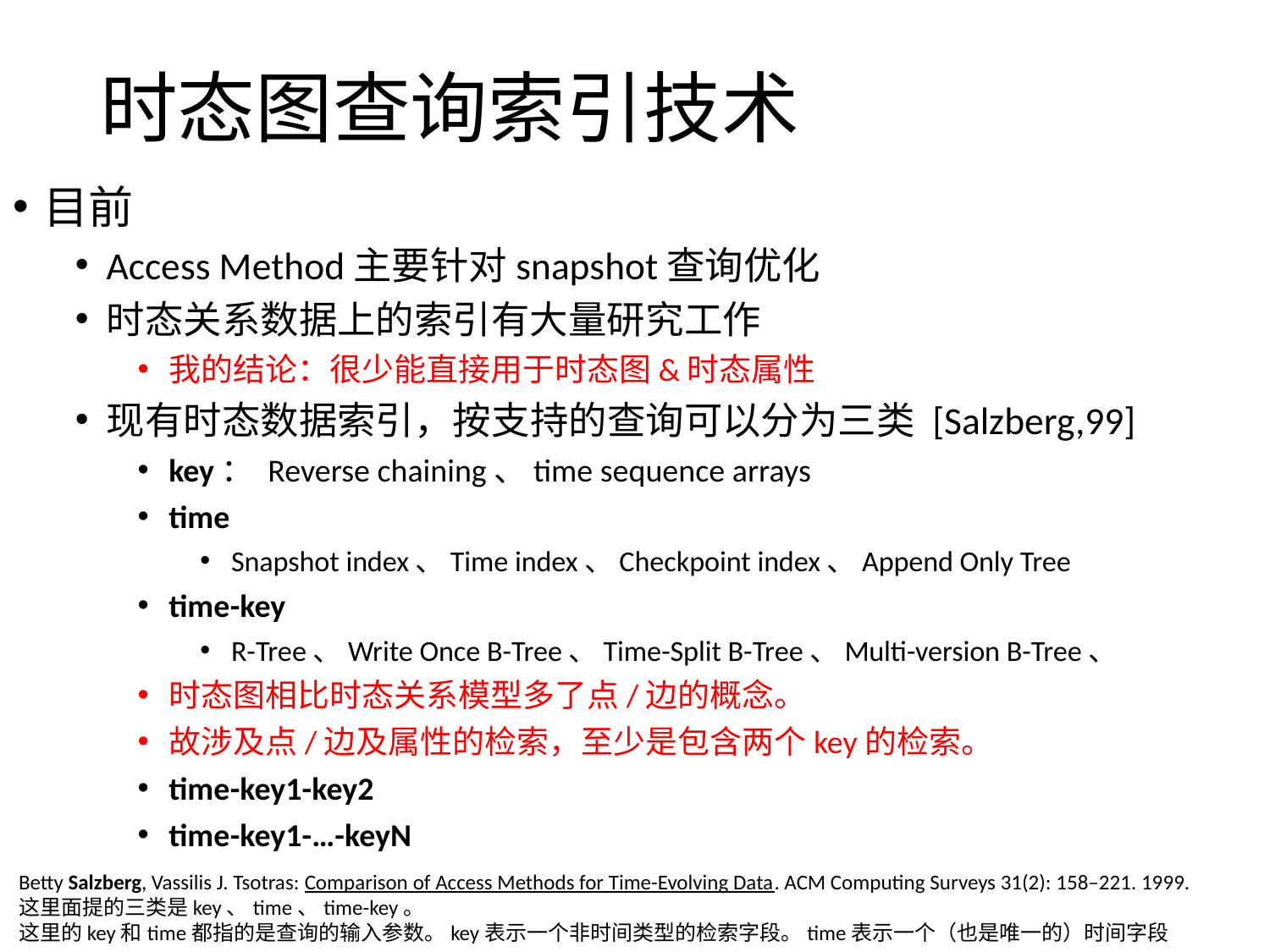

# 时态图查询索引技术
目前
Access Method主要针对snapshot查询优化
时态关系数据上的索引有大量研究工作
我的结论：很少能直接用于时态图&时态属性
现有时态数据索引，按支持的查询可以分为三类 [Salzberg,99]
key： Reverse chaining、time sequence arrays
time
Snapshot index、Time index、Checkpoint index、Append Only Tree
time-key
R-Tree、Write Once B-Tree、Time-Split B-Tree、Multi-version B-Tree、
时态图相比时态关系模型多了点/边的概念。
故涉及点/边及属性的检索，至少是包含两个key的检索。
time-key1-key2
time-key1-…-keyN
Betty Salzberg, Vassilis J. Tsotras: Comparison of Access Methods for Time-Evolving Data. ACM Computing Surveys 31(2): 158–221. 1999.
这里面提的三类是key、time、time-key。
这里的key和time都指的是查询的输入参数。key表示一个非时间类型的检索字段。time表示一个（也是唯一的）时间字段